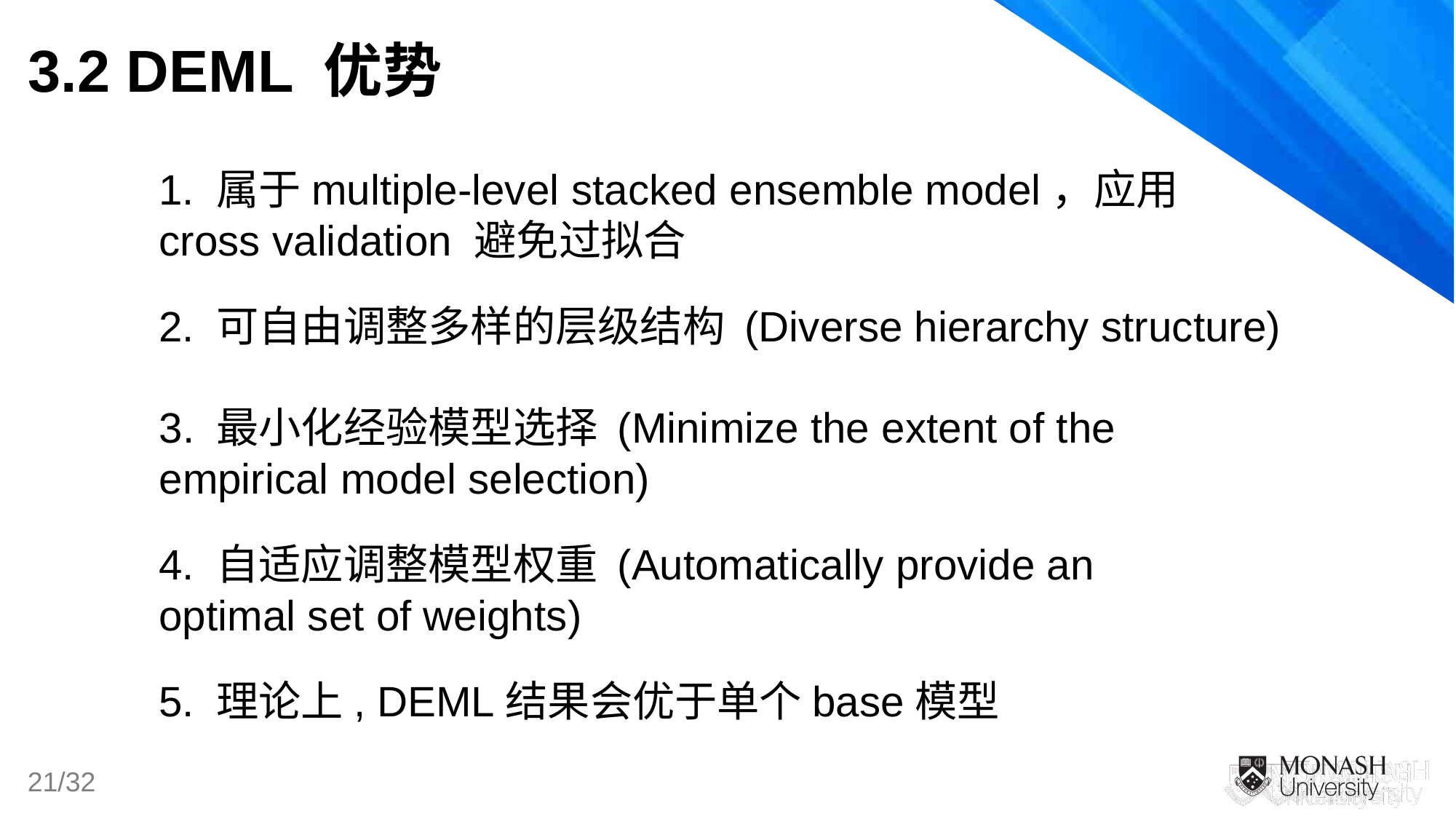

3.2 DEML 优势

1. 属于multiple-level stacked ensemble model，应用cross validation 避免过拟合
2. 可自由调整多样的层级结构 (Diverse hierarchy structure)
3. 最小化经验模型选择 (Minimize the extent of the empirical model selection)
4. 自适应调整模型权重 (Automatically provide an optimal set of weights)

5. 理论上, DEML结果会优于单个base模型
21/32